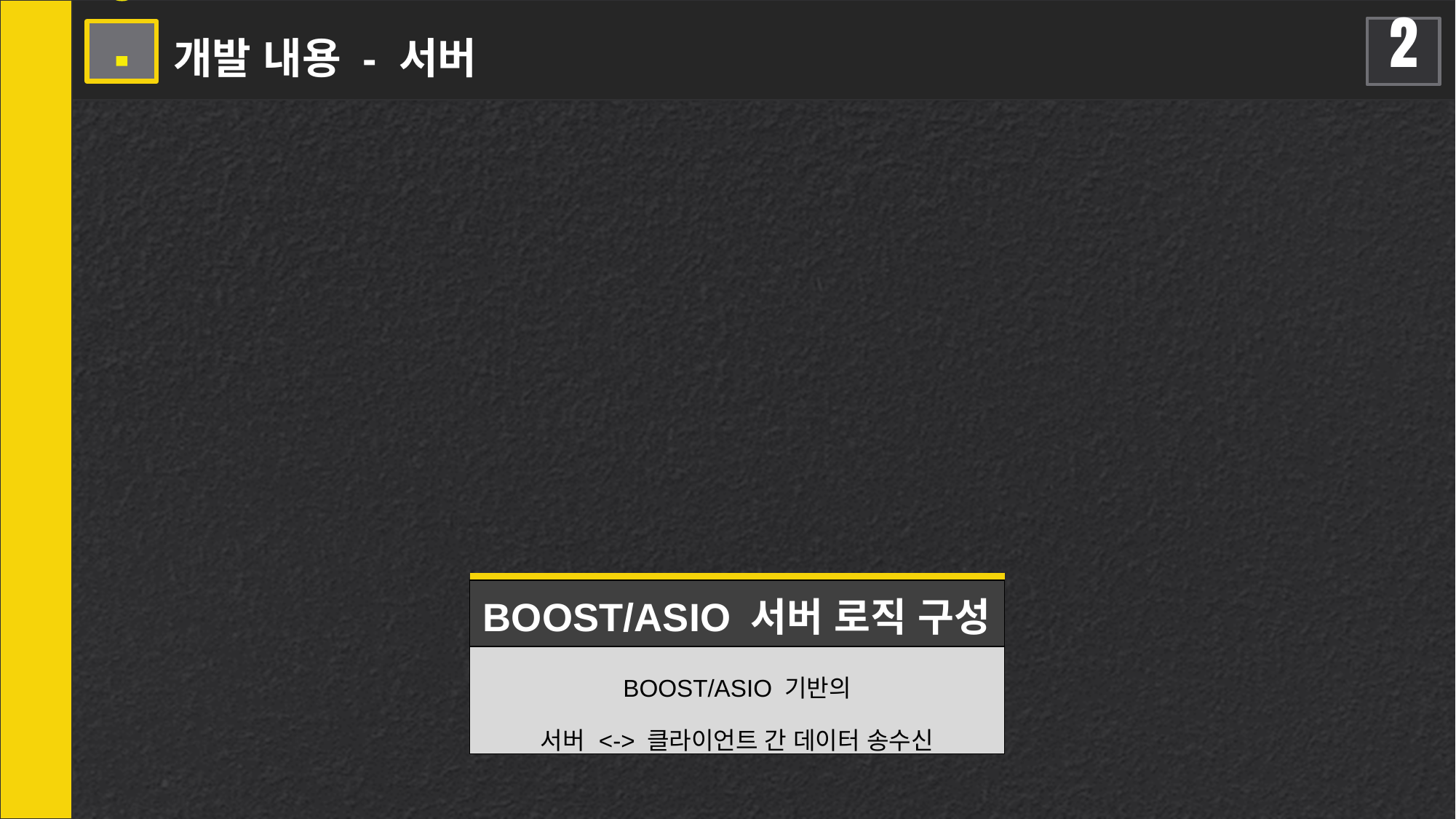

2
5 .
개발 내용 - 서버
| BOOST/ASIO 서버 로직 구성 |
| --- |
| BOOST/ASIO 기반의 서버 <-> 클라이언트 간 데이터 송수신 |